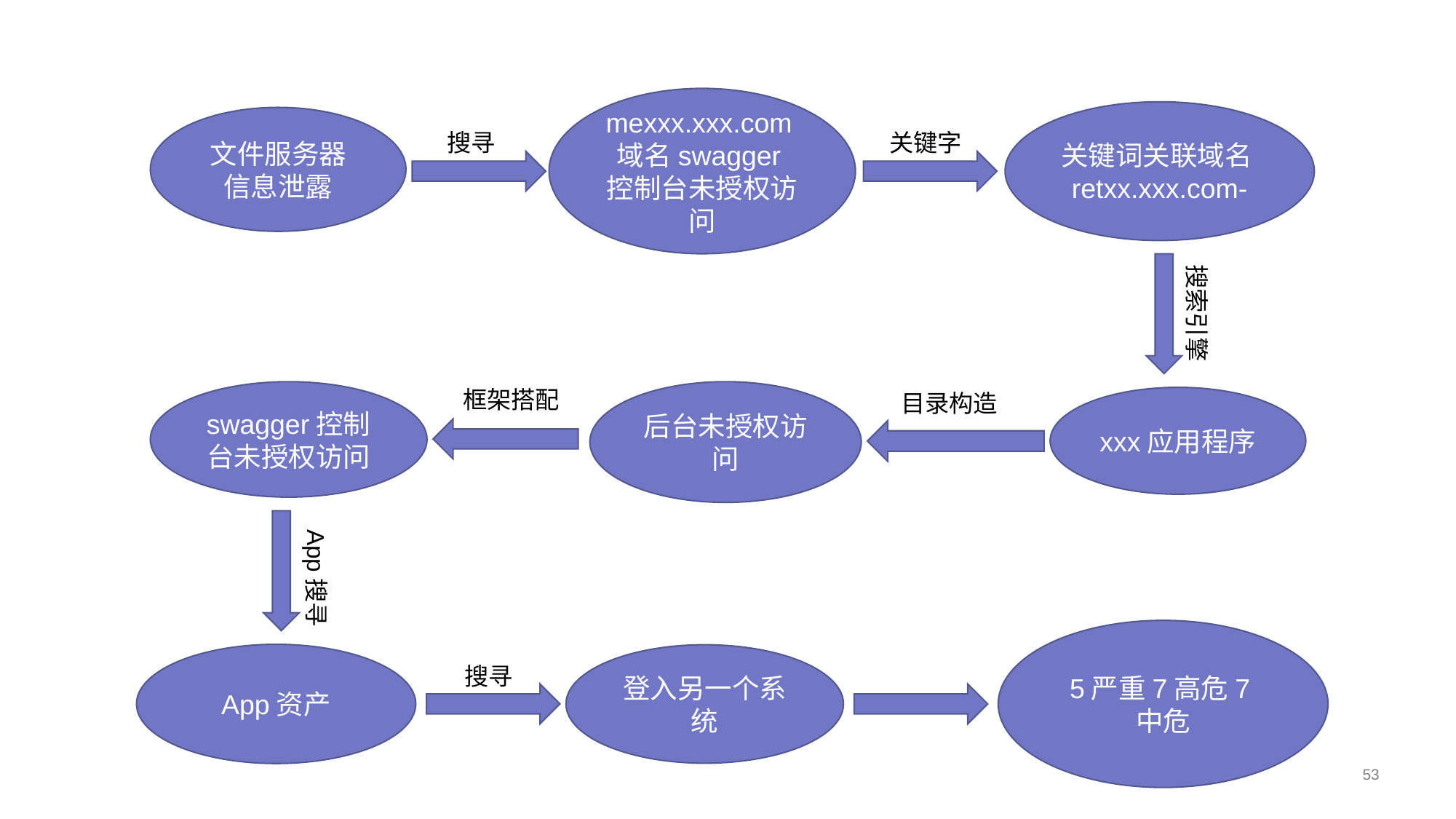

mexxx.xxx.com域名swagger控制台未授权访问
关键词关联域名retxx.xxx.com-
文件服务器信息泄露
搜寻
关键字

搜索引擎

框架搭配

swagger控制台未授权访问
后台未授权访问
目录构造

xxx应用程序

App搜寻

5严重7高危7中危
App资产
登入另一个系统
搜寻

53